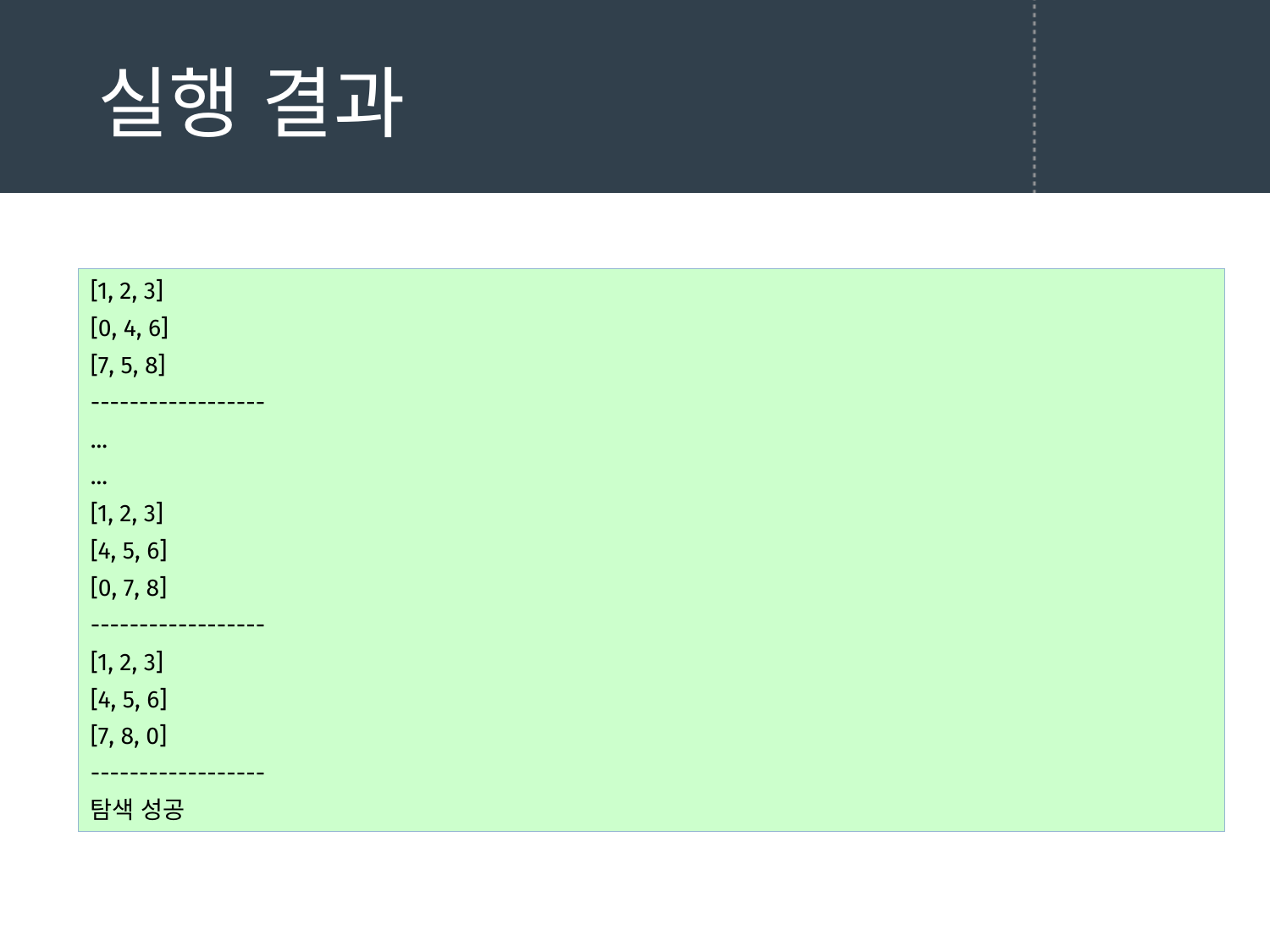

# 실행 결과
[1, 2, 3]
[0, 4, 6]
[7, 5, 8]
------------------
...
...
[1, 2, 3]
[4, 5, 6]
[0, 7, 8]
------------------
[1, 2, 3]
[4, 5, 6]
[7, 8, 0]
------------------
탐색 성공